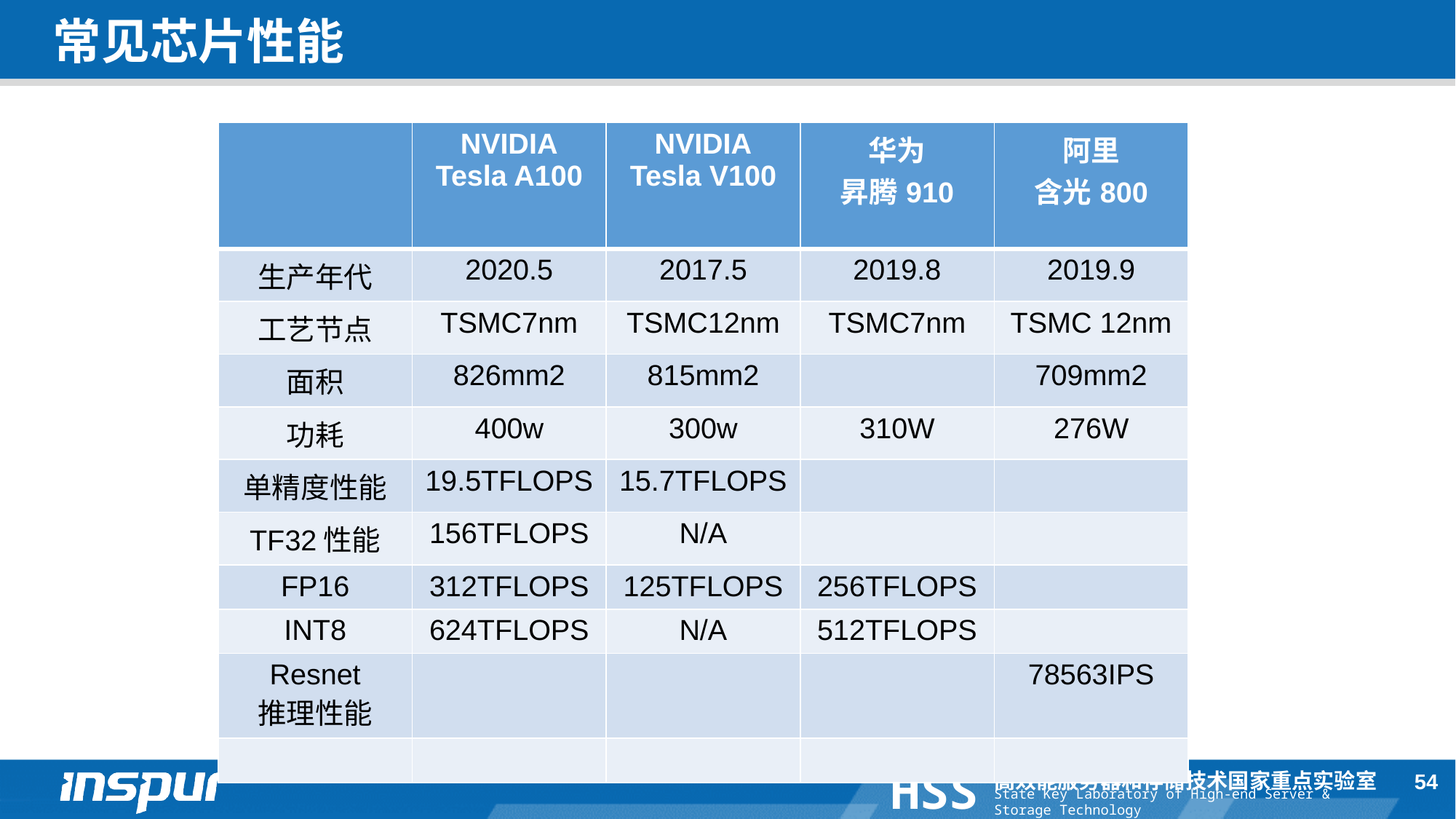

# 常见芯片性能
|  | NVIDIA Tesla A100 | NVIDIA Tesla V100 | 华为 昇腾910 | 阿里 含光800 |
| --- | --- | --- | --- | --- |
| 生产年代 | 2020.5 | 2017.5 | 2019.8 | 2019.9 |
| 工艺节点 | TSMC7nm | TSMC12nm | TSMC7nm | TSMC 12nm |
| 面积 | 826mm2 | 815mm2 |  | 709mm2 |
| 功耗 | 400w | 300w | 310W | 276W |
| 单精度性能 | 19.5TFLOPS | 15.7TFLOPS |  |  |
| TF32性能 | 156TFLOPS | N/A |  |  |
| FP16 | 312TFLOPS | 125TFLOPS | 256TFLOPS |  |
| INT8 | 624TFLOPS | N/A | 512TFLOPS |  |
| Resnet 推理性能 |  |  |  | 78563IPS |
|  |  |  |  |  |